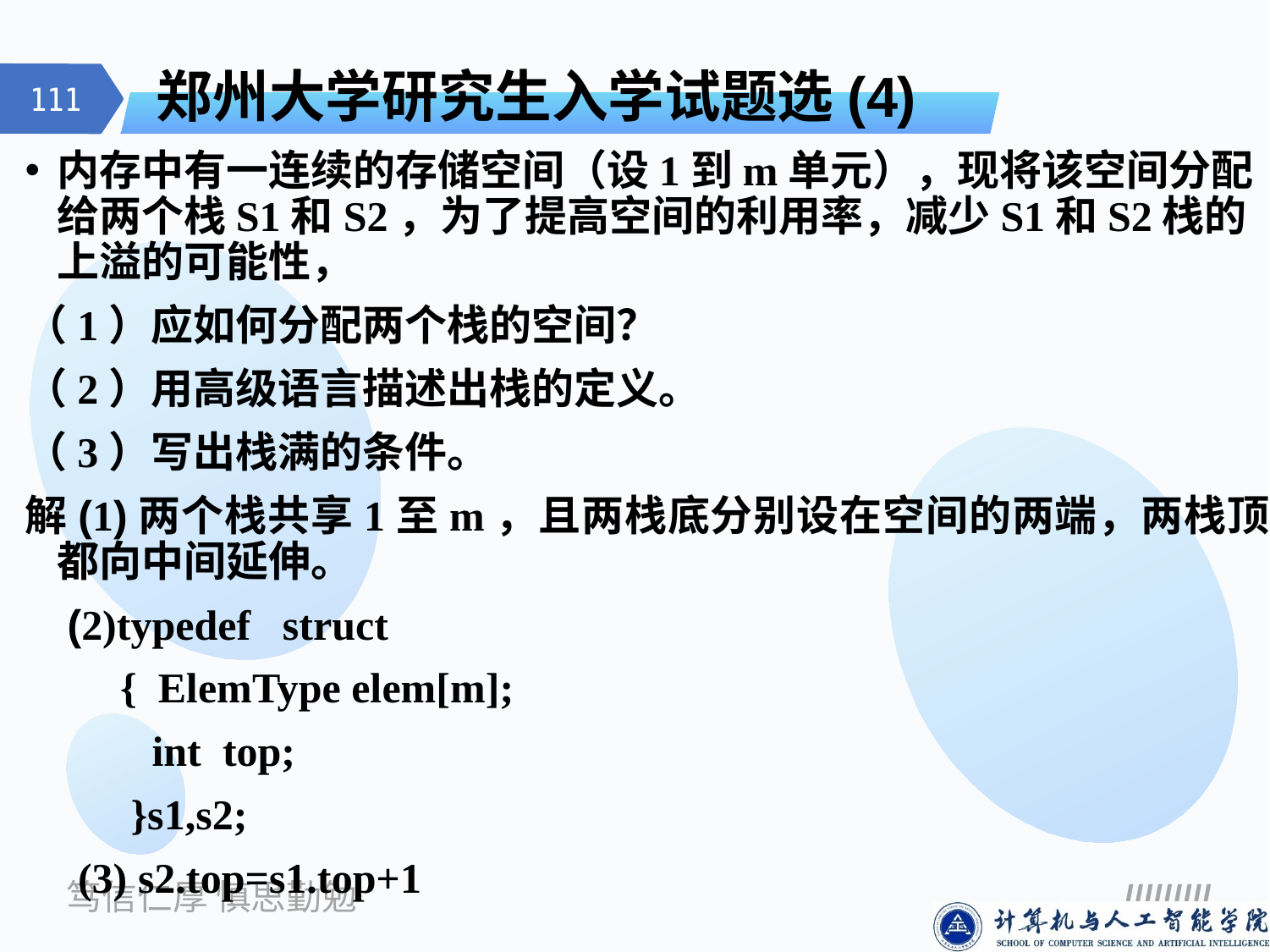

# 郑州大学研究生入学试题选(4)
内存中有一连续的存储空间（设1到m单元），现将该空间分配给两个栈S1和S2，为了提高空间的利用率，减少S1和S2栈的上溢的可能性，
（1）应如何分配两个栈的空间？
（2）用高级语言描述出栈的定义。
（3）写出栈满的条件。
解(1)两个栈共享1至m，且两栈底分别设在空间的两端，两栈顶都向中间延伸。
    (2)typedef   struct
         {  ElemType elem[m];
            int  top;
          }s1,s2;
     (3) s2.top=s1.top+1